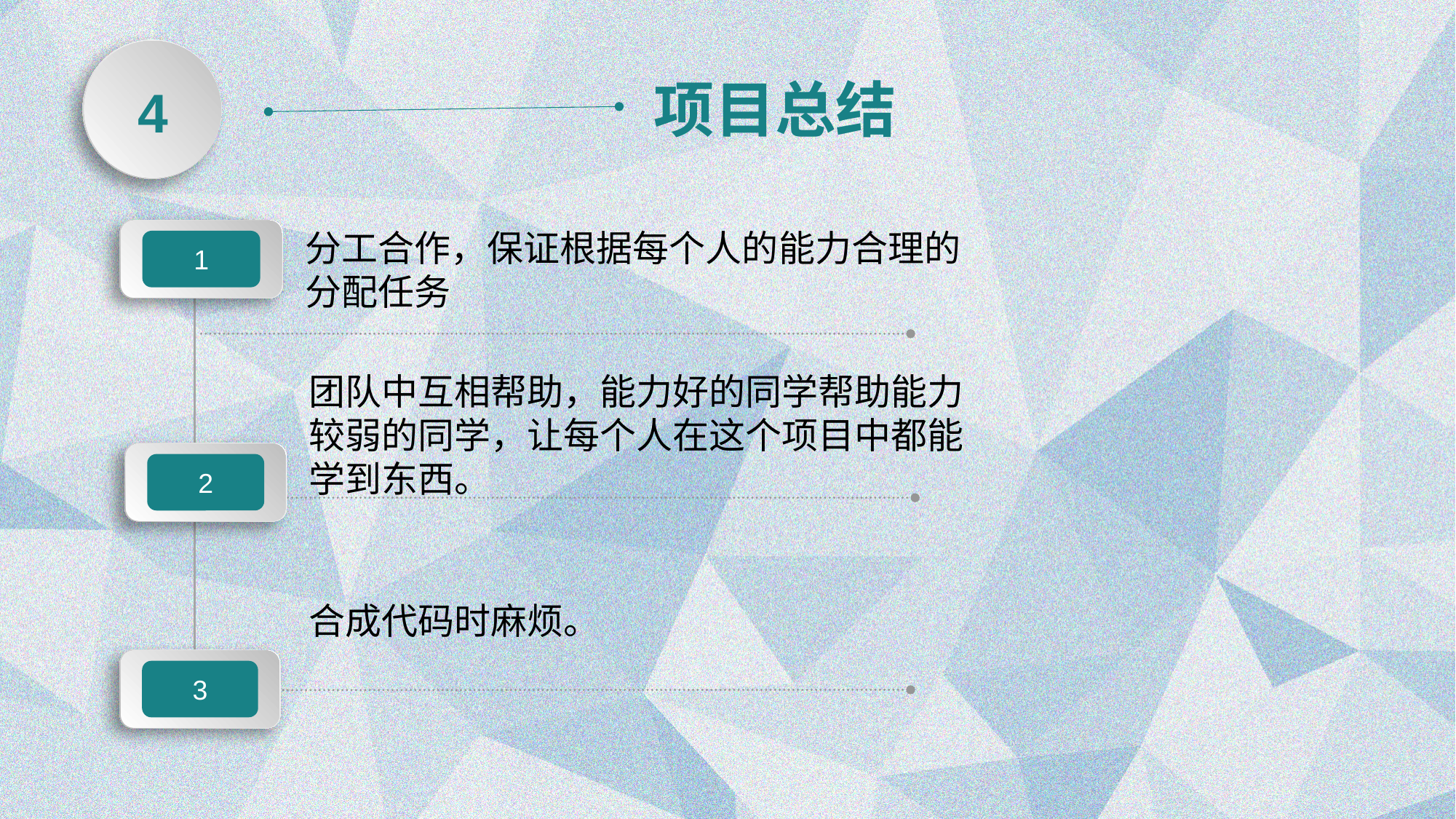

项目总结
4

1
分工合作，保证根据每个人的能力合理的分配任务

团队中互相帮助，能力好的同学帮助能力较弱的同学，让每个人在这个项目中都能学到东西。

2

合成代码时麻烦。

3